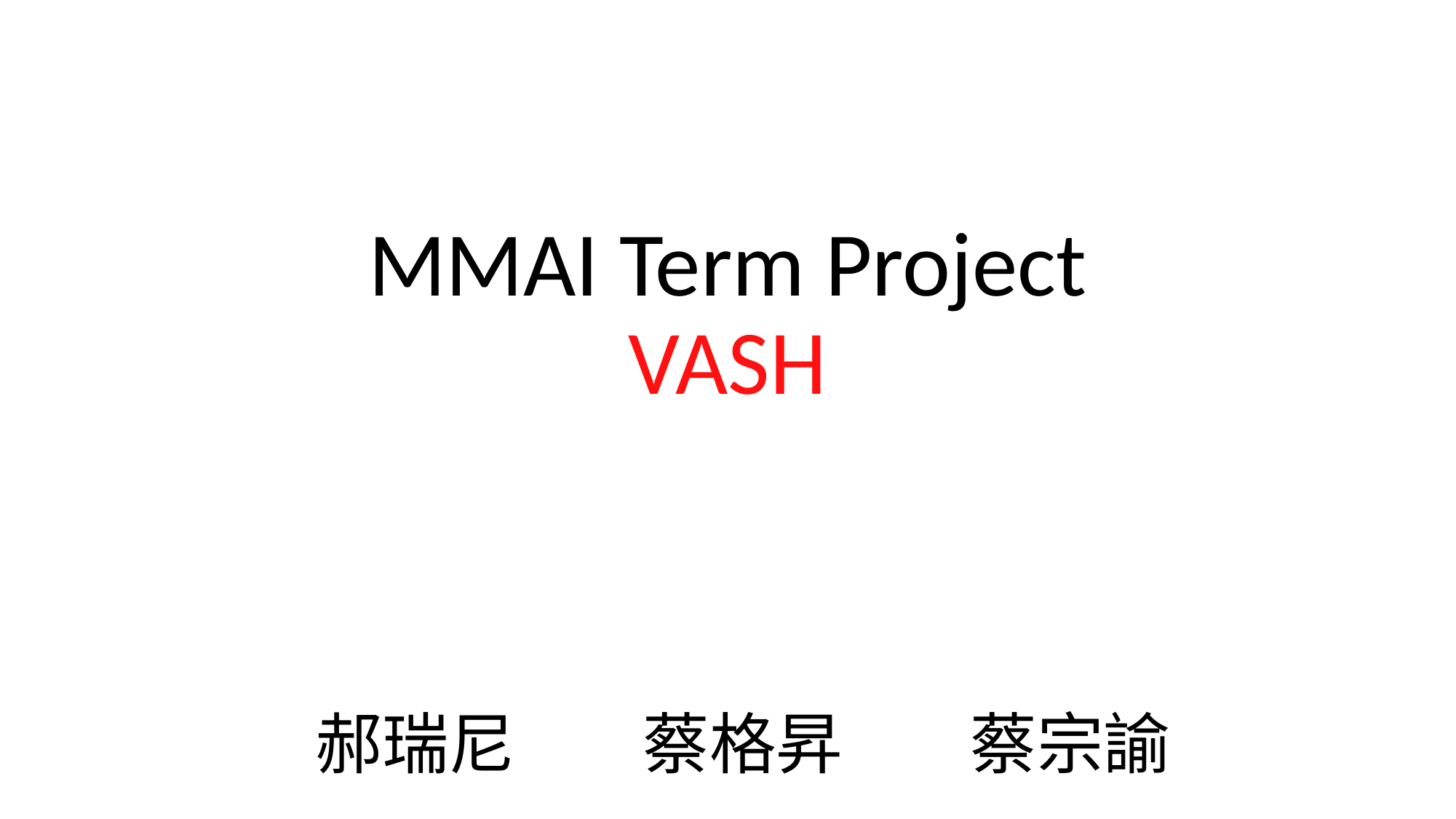

# MMAI Term Project VASH
郝瑞尼		蔡格昇		蔡宗諭